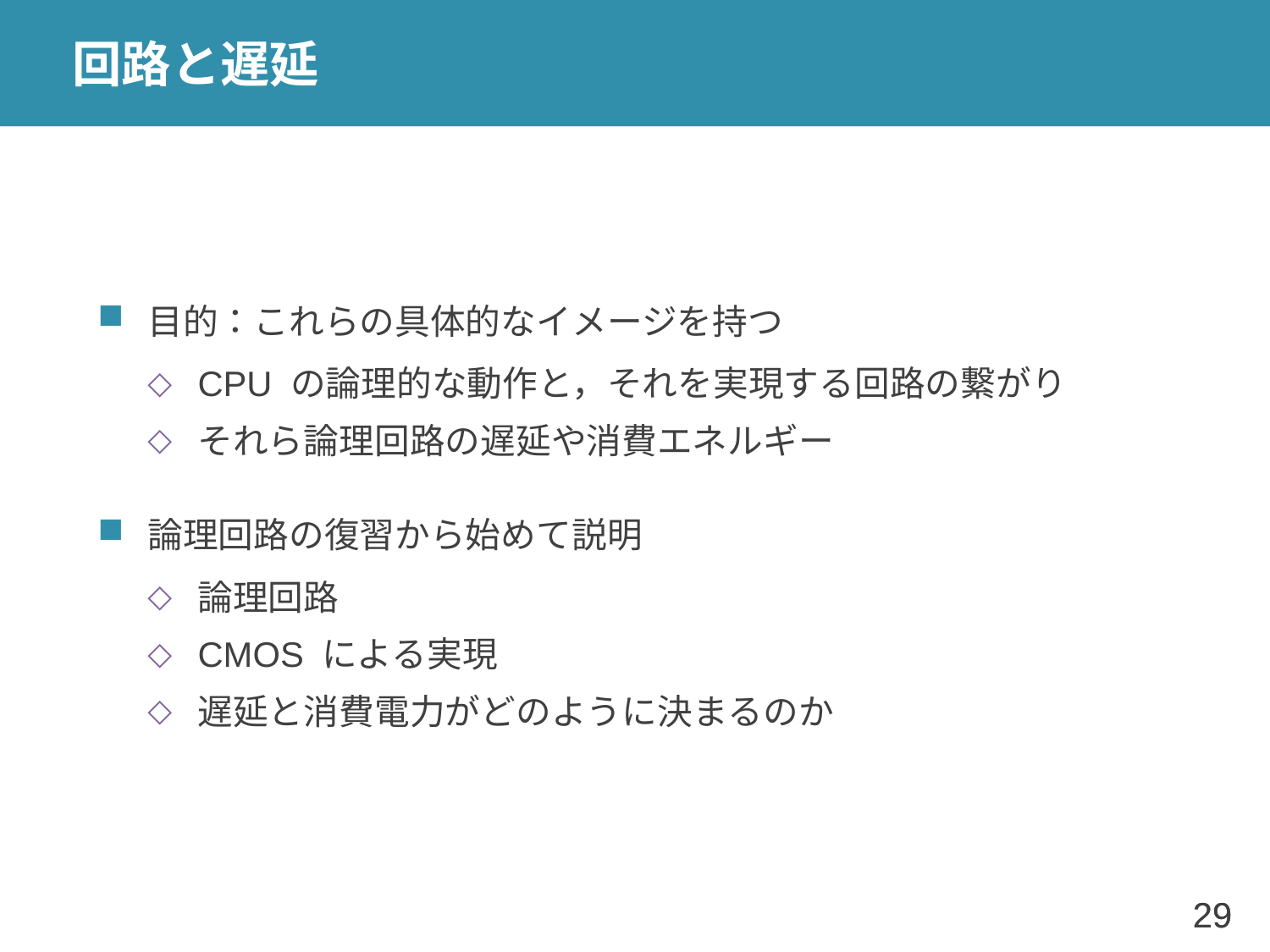

# 回路と遅延
目的：これらの具体的なイメージを持つ
CPU の論理的な動作と，それを実現する回路の繋がり
それら論理回路の遅延や消費エネルギー
論理回路の復習から始めて説明
論理回路
CMOS による実現
遅延と消費電力がどのように決まるのか